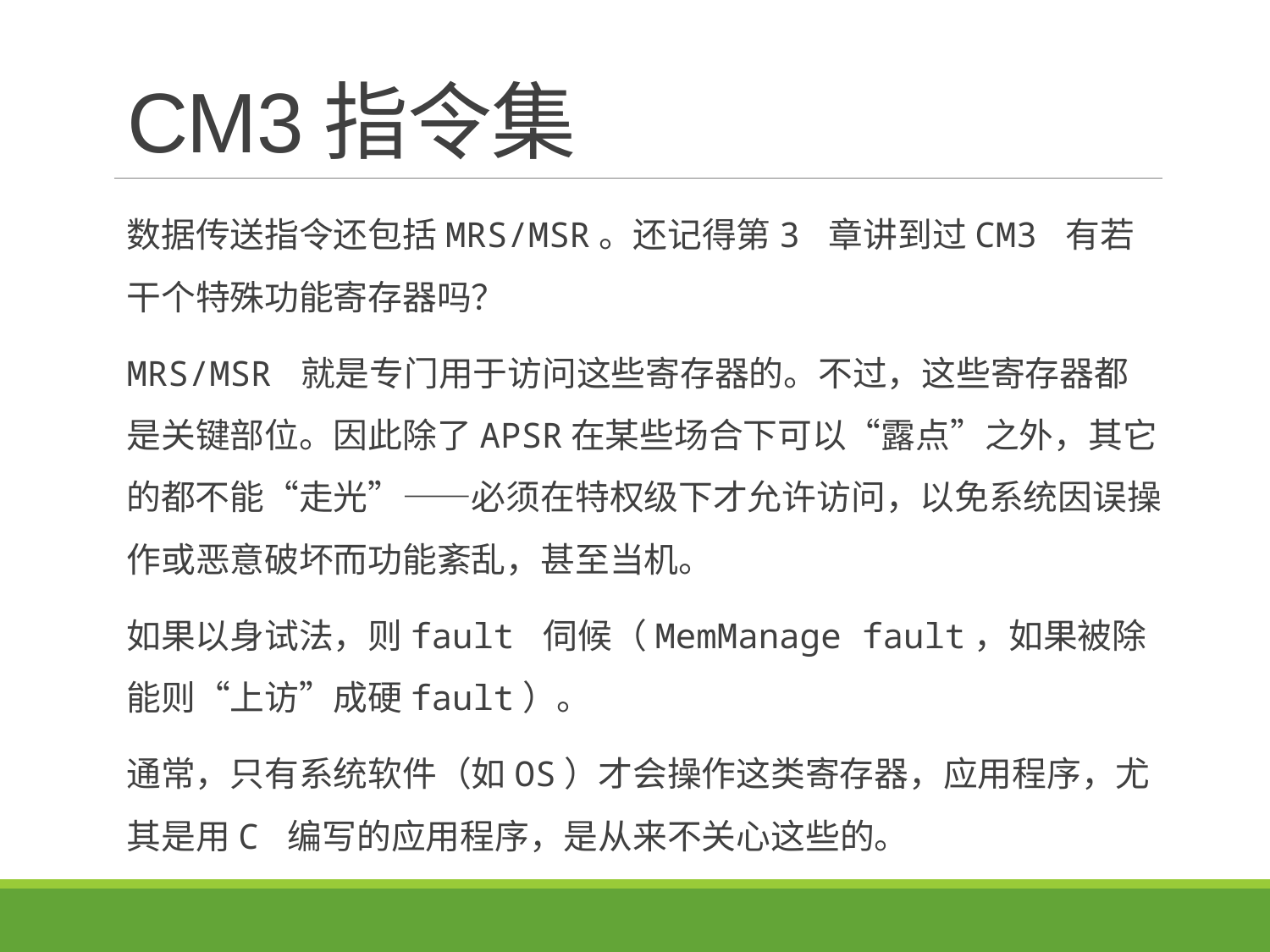

# CM3指令集
数据传送指令还包括MRS/MSR。还记得第3 章讲到过CM3 有若干个特殊功能寄存器吗？
MRS/MSR 就是专门用于访问这些寄存器的。不过，这些寄存器都是关键部位。因此除了APSR在某些场合下可以“露点”之外，其它的都不能“走光”——必须在特权级下才允许访问，以免系统因误操作或恶意破坏而功能紊乱，甚至当机。
如果以身试法，则fault 伺候（MemManage fault，如果被除能则“上访”成硬fault）。
通常，只有系统软件（如OS）才会操作这类寄存器，应用程序，尤其是用C 编写的应用程序，是从来不关心这些的。